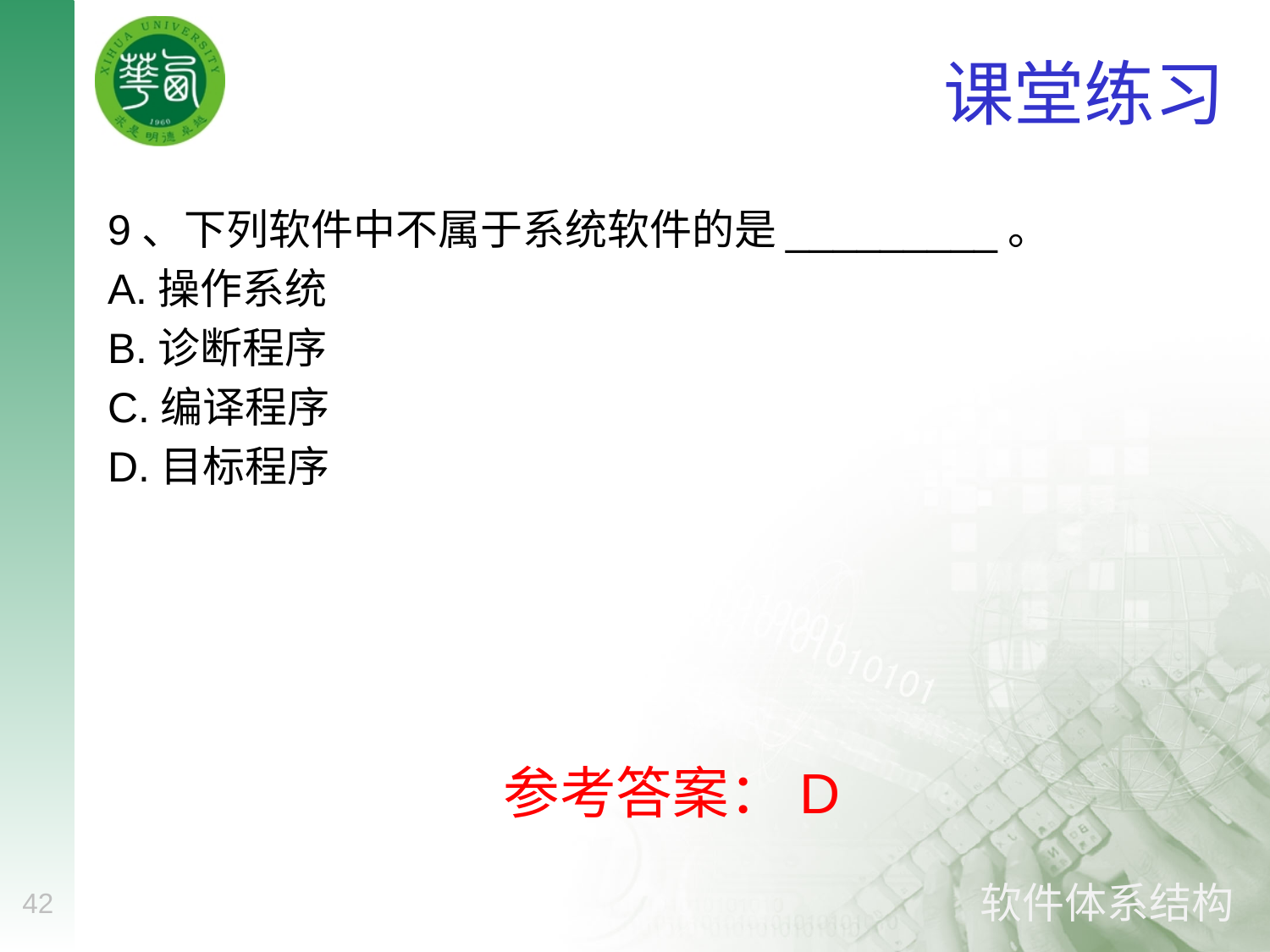

# 课堂练习
9、下列软件中不属于系统软件的是_________。
A.操作系统
B.诊断程序
C.编译程序
D.目标程序
参考答案：D
42